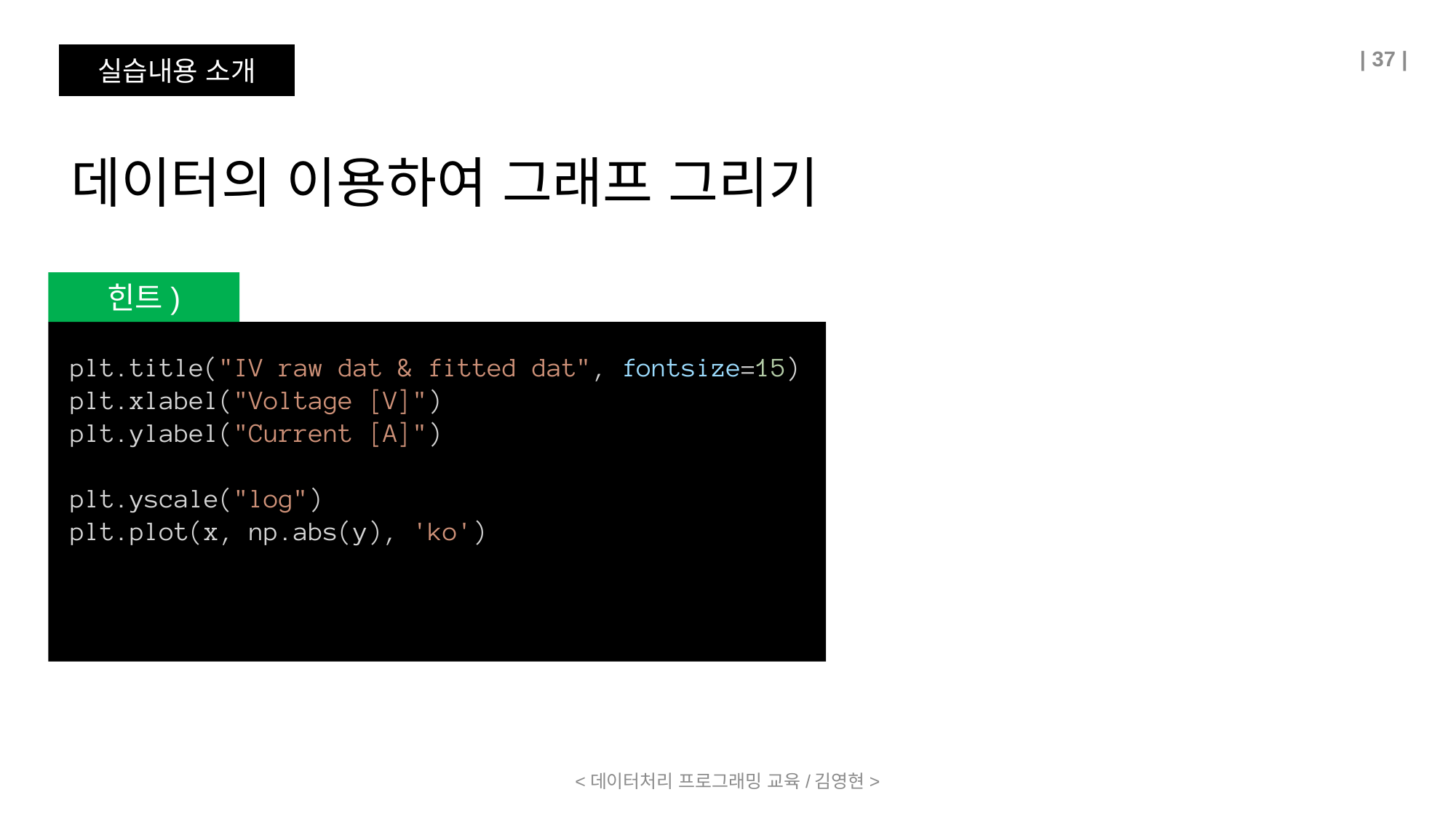

| 37 |
실습내용 소개
데이터의 이용하여 그래프 그리기
힌트)

plt.title("IV raw dat & fitted dat", fontsize=15)
plt.xlabel("Voltage [V]")
plt.ylabel("Current [A]")
plt.yscale("log")
plt.plot(x, np.abs(y), 'ko')
<데이터처리 프로그래밍 교육/김영현>